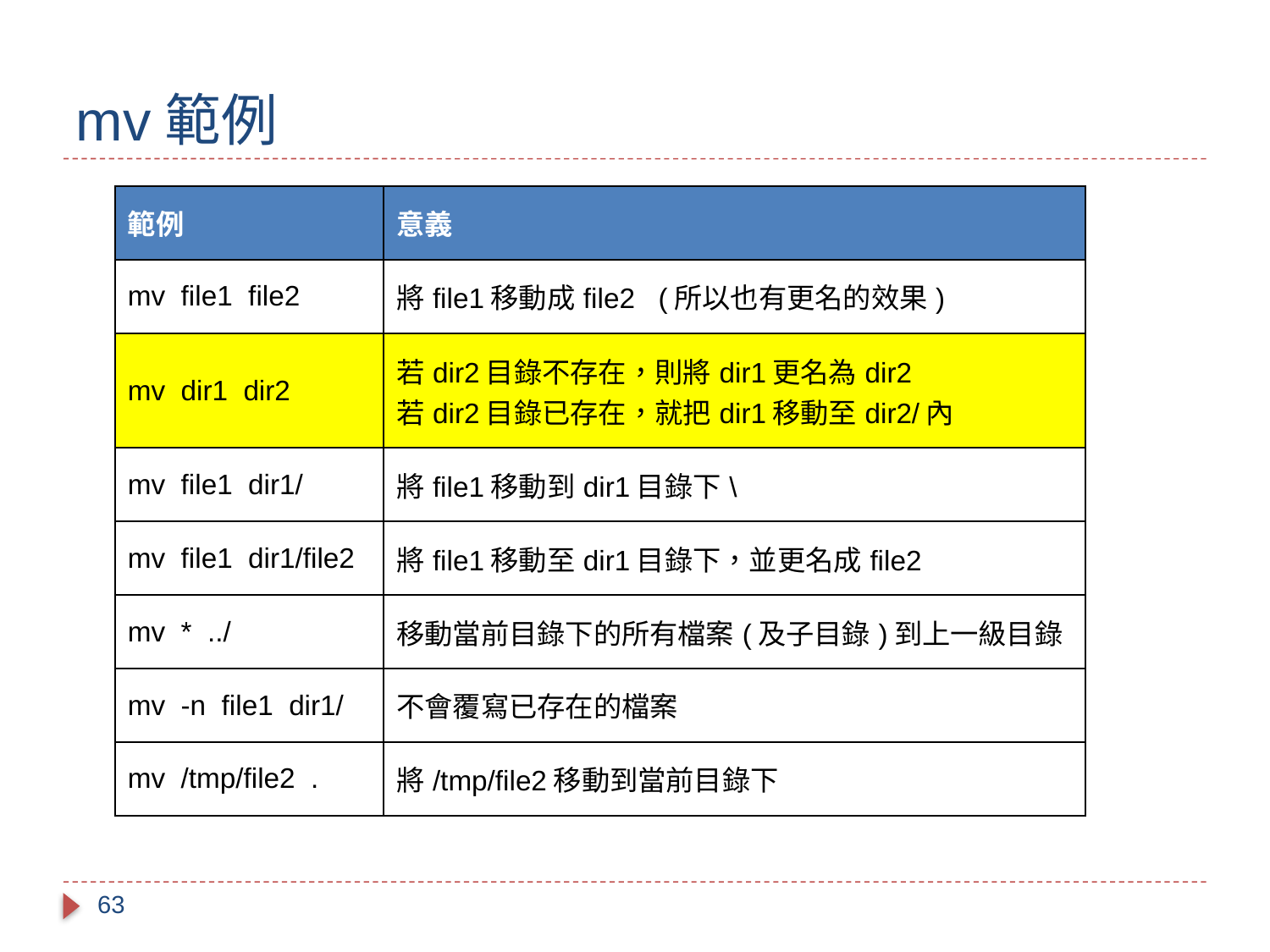

# mv範例
| 範例 | 意義 |
| --- | --- |
| mv file1 file2 | 將file1移動成file2 (所以也有更名的效果) |
| mv dir1 dir2 | 若dir2目錄不存在，則將dir1更名為dir2 若dir2目錄已存在，就把dir1移動至dir2/內 |
| mv file1 dir1/ | 將file1移動到dir1目錄下\ |
| mv file1 dir1/file2 | 將file1移動至dir1目錄下，並更名成file2 |
| mv \* ../ | 移動當前目錄下的所有檔案(及子目錄)到上一級目錄 |
| mv -n file1 dir1/ | 不會覆寫已存在的檔案 |
| mv /tmp/file2 . | 將/tmp/file2移動到當前目錄下 |
63